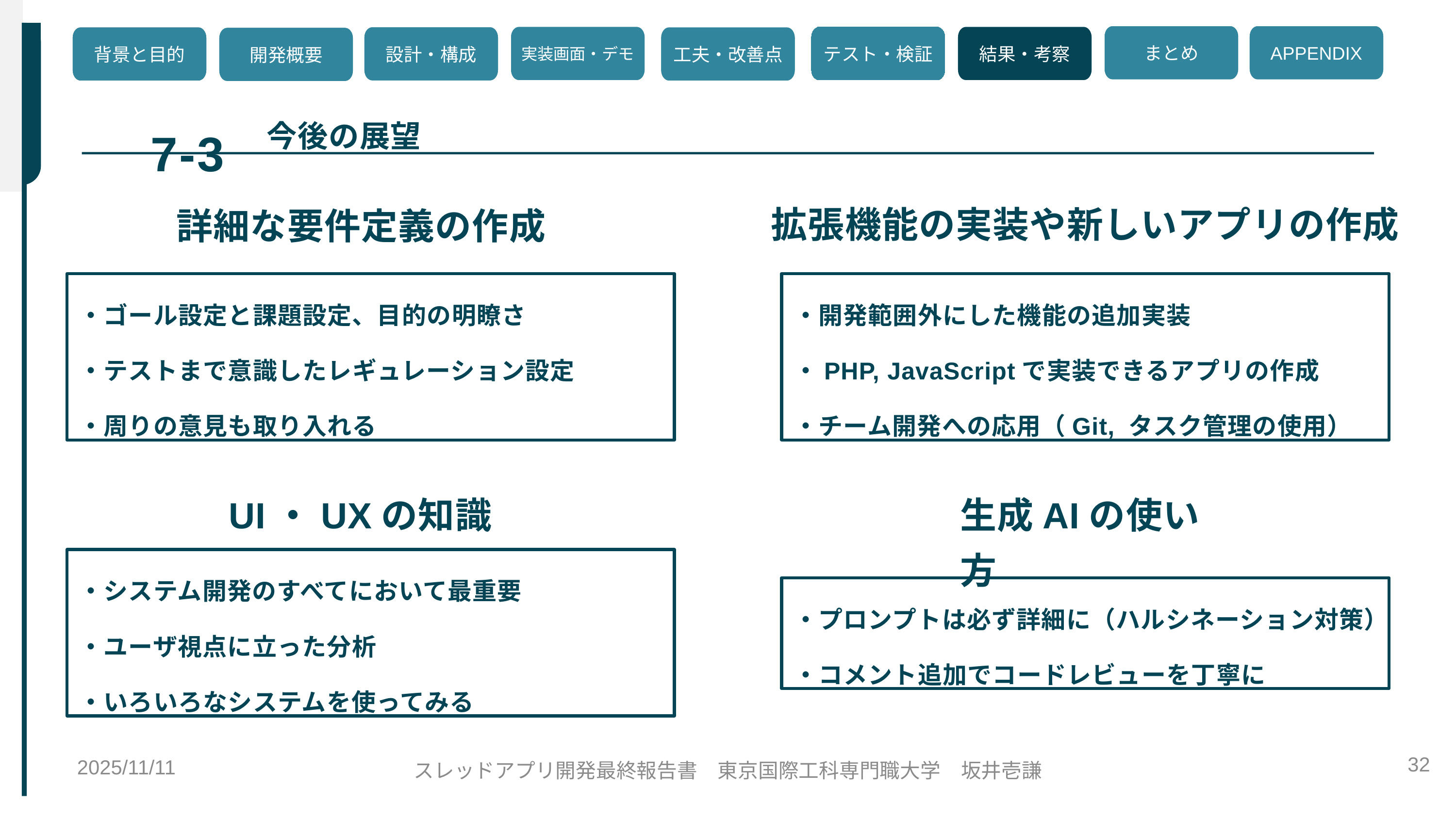

7-3
まとめ
APPENDIX
実装画面・デモ
テスト・検証
結果・考察
設計・構成
背景と目的
工夫・改善点
開発概要
今後の展望

成果物
拡張機能の実装や新しいアプリの作成
詳細な要件定義の作成
 ・ゴール設定と課題設定、目的の明瞭さ
 ・テストまで意識したレギュレーション設定
 ・周りの意見も取り入れる
 ・開発範囲外にした機能の追加実装
 ・PHP, JavaScriptで実装できるアプリの作成
 ・チーム開発への応用（Git, タスク管理の使用）
UI・UXの知識
生成AIの使い方
 ・システム開発のすべてにおいて最重要
 ・ユーザ視点に立った分析
 ・いろいろなシステムを使ってみる
 ・プロンプトは必ず詳細に（ハルシネーション対策）
 ・コメント追加でコードレビューを丁寧に
2025/11/11
32
スレッドアプリ開発最終報告書　東京国際工科専門職大学　坂井壱謙